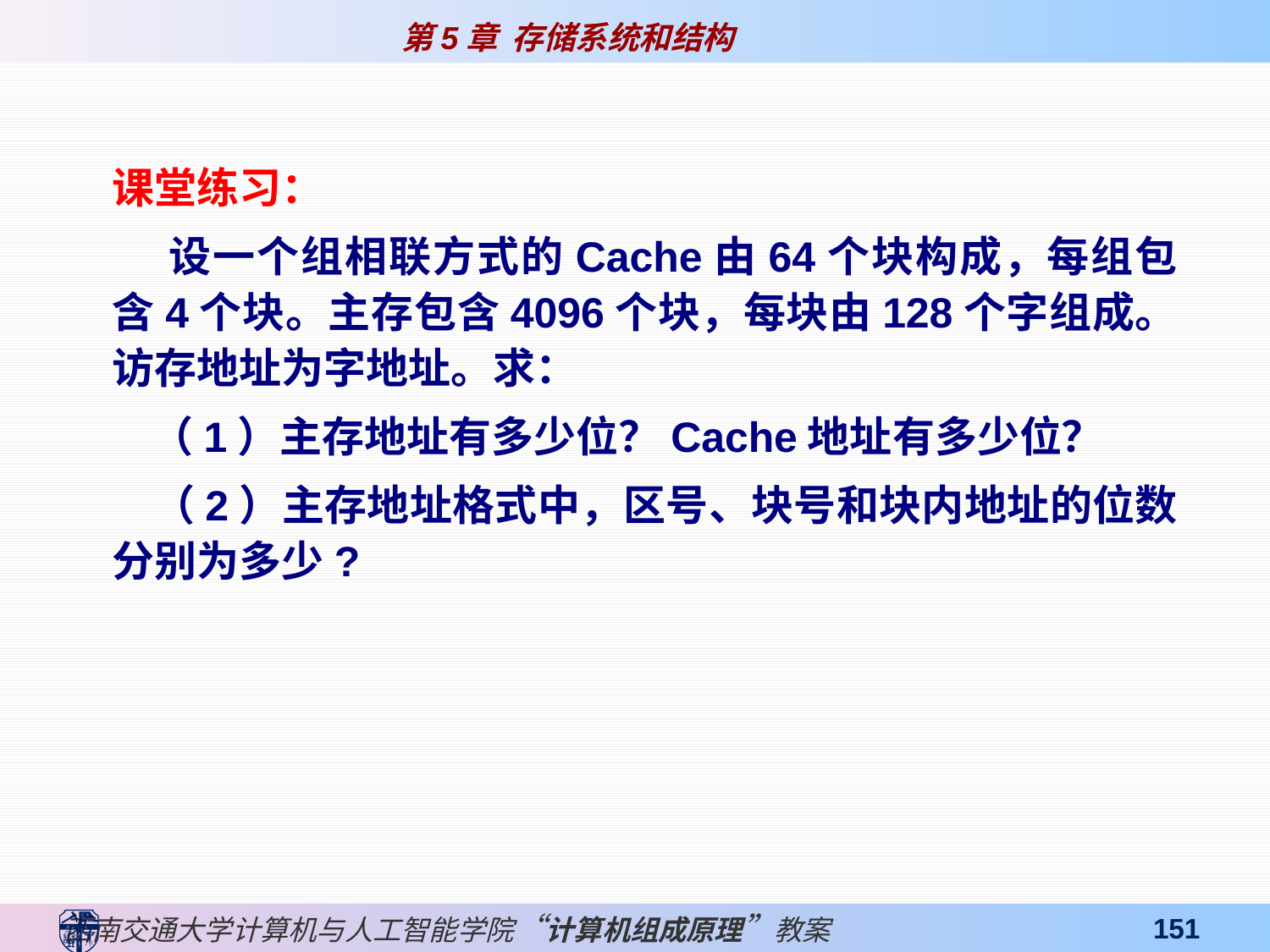

课堂练习：
    设一个组相联方式的Cache由64个块构成，每组包含4个块。主存包含4096个块，每块由128个字组成。访存地址为字地址。求：
   （1）主存地址有多少位？Cache地址有多少位？
   （2）主存地址格式中，区号、块号和块内地址的位数分别为多少?